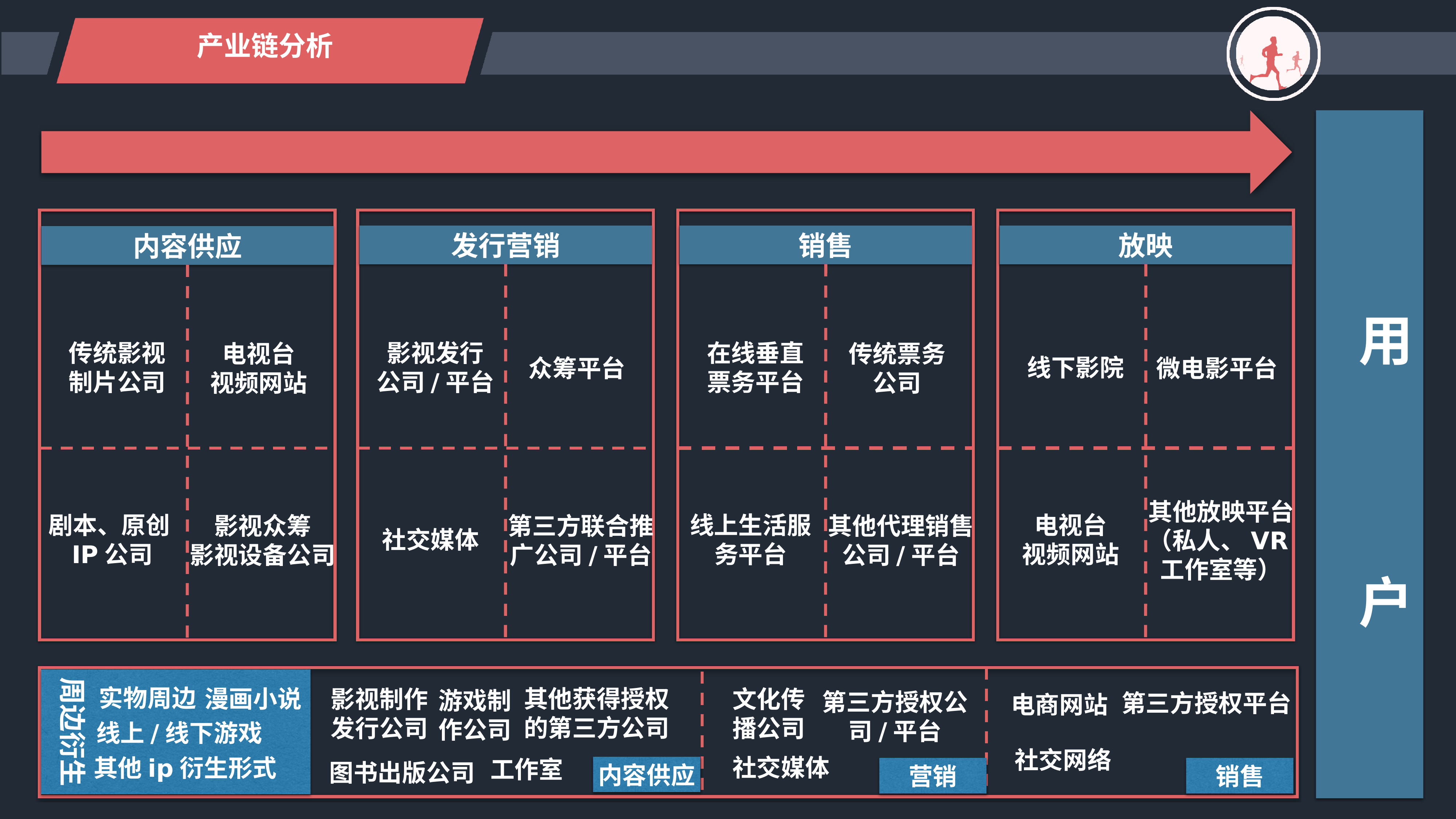

# 产业链分析

内容供应
传统影视
制片公司
电视台
视频网站
剧本、原创IP公司
影视众筹
影视设备公司

发行营销
影视发行
公司/平台
众筹平台
第三方联合推广公司/平台
社交媒体

销售
在线垂直
票务平台
传统票务
公司
线上生活服务平台
其他代理销售公司/平台

放映
线下影院
微电影平台
其他放映平台
（私人、VR工作室等）
电视台
视频网站
用

户
周边衍生

实物周边
漫画小说
线上/线下游戏
其他ip衍生形式
其他获得授权的第三方公司
影视制作发行公司
文化传
播公司
游戏制作公司
第三方授权公司/平台
第三方授权平台
电商网站
社交网络
社交媒体
工作室
图书出版公司
内容供应
营销
销售